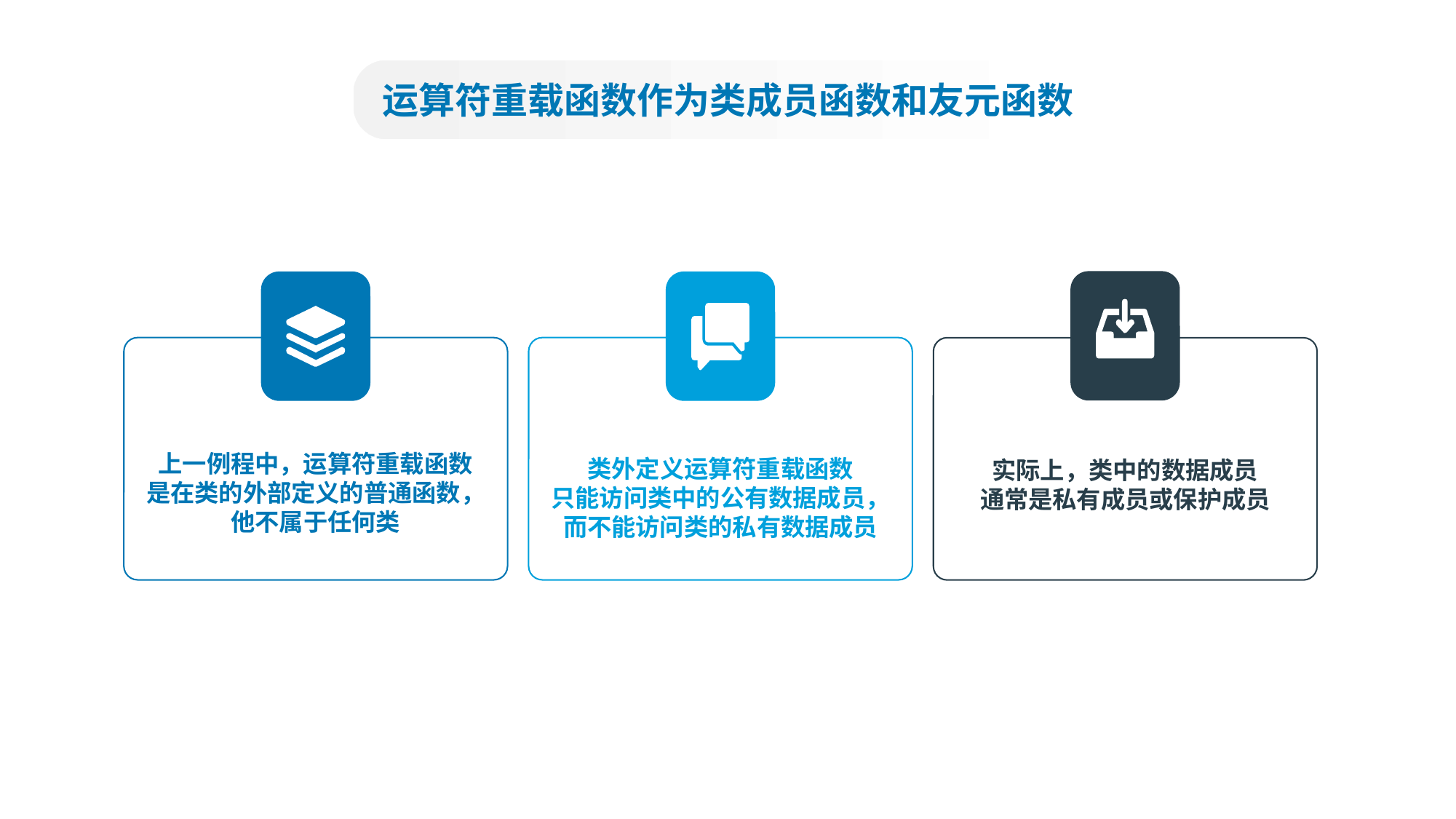

运算符重载函数作为类成员函数和友元函数

实际上，类中的数据成员
通常是私有成员或保护成员

类外定义运算符重载函数
只能访问类中的公有数据成员，
而不能访问类的私有数据成员

上一例程中，运算符重载函数
是在类的外部定义的普通函数，
他不属于任何类